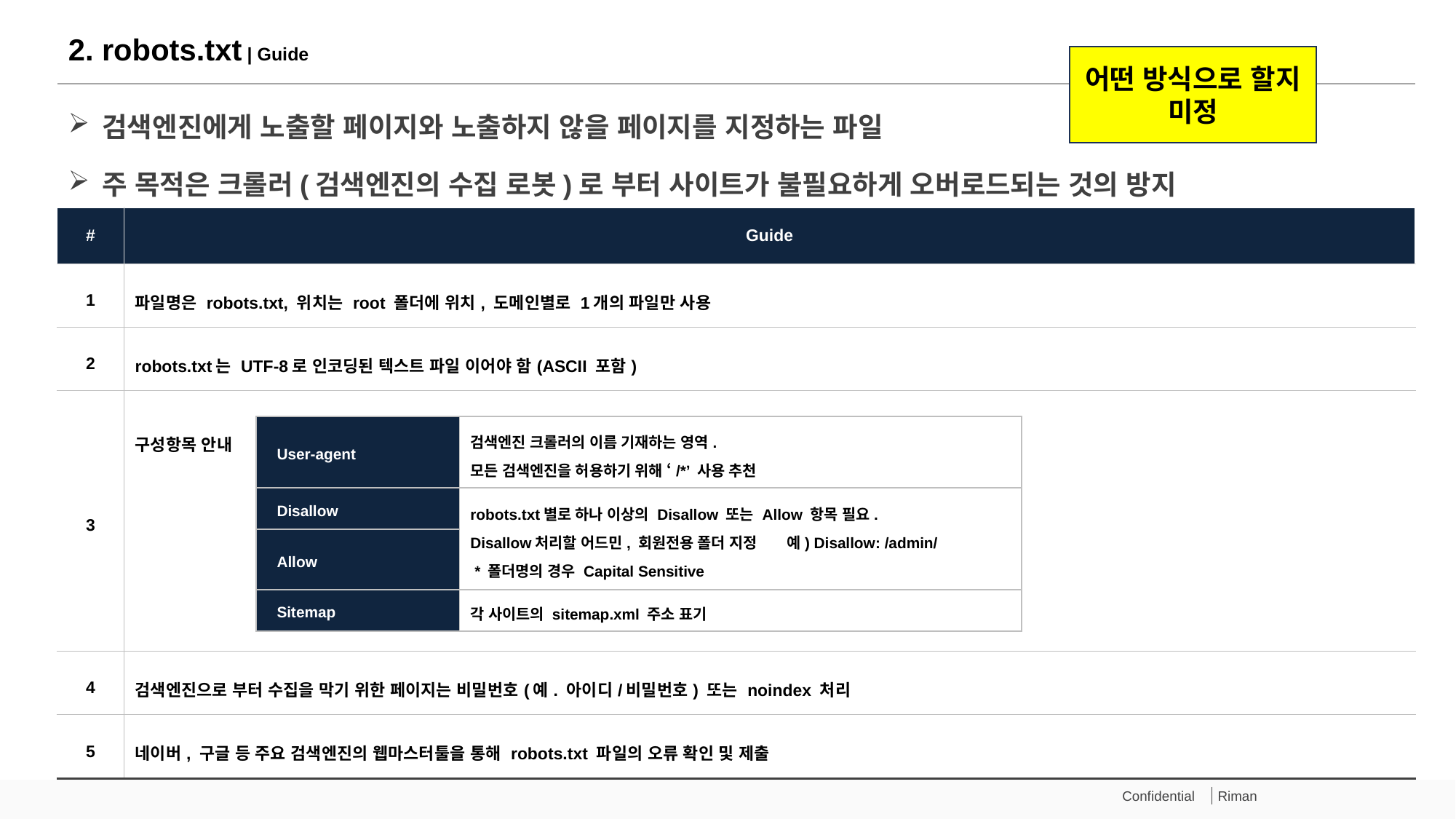

# 2. robots.txt | Guide
어떤 방식으로 할지 미정
검색엔진에게 노출할 페이지와 노출하지 않을 페이지를 지정하는 파일
주 목적은 크롤러(검색엔진의 수집 로봇)로 부터 사이트가 불필요하게 오버로드되는 것의 방지
| # | Guide |
| --- | --- |
| 1 | 파일명은 robots.txt, 위치는 root 폴더에 위치, 도메인별로 1개의 파일만 사용 |
| 2 | robots.txt는 UTF-8로 인코딩된 텍스트 파일 이어야 함(ASCII 포함) |
| 3 | 구성항목 안내 |
| 4 | 검색엔진으로 부터 수집을 막기 위한 페이지는 비밀번호(예. 아이디/비밀번호) 또는 noindex 처리 |
| 5 | 네이버, 구글 등 주요 검색엔진의 웹마스터툴을 통해 robots.txt 파일의 오류 확인 및 제출 |
| User-agent | 검색엔진 크롤러의 이름 기재하는 영역. 모든 검색엔진을 허용하기 위해 ‘/\*’ 사용 추천 |
| --- | --- |
| Disallow | robots.txt별로 하나 이상의 Disallow 또는 Allow 항목 필요. Disallow처리할 어드민, 회원전용 폴더 지정 예) Disallow: /admin/ \* 폴더명의 경우 Capital Sensitive |
| Allow |  |
| Sitemap | 각 사이트의 sitemap.xml 주소 표기 |